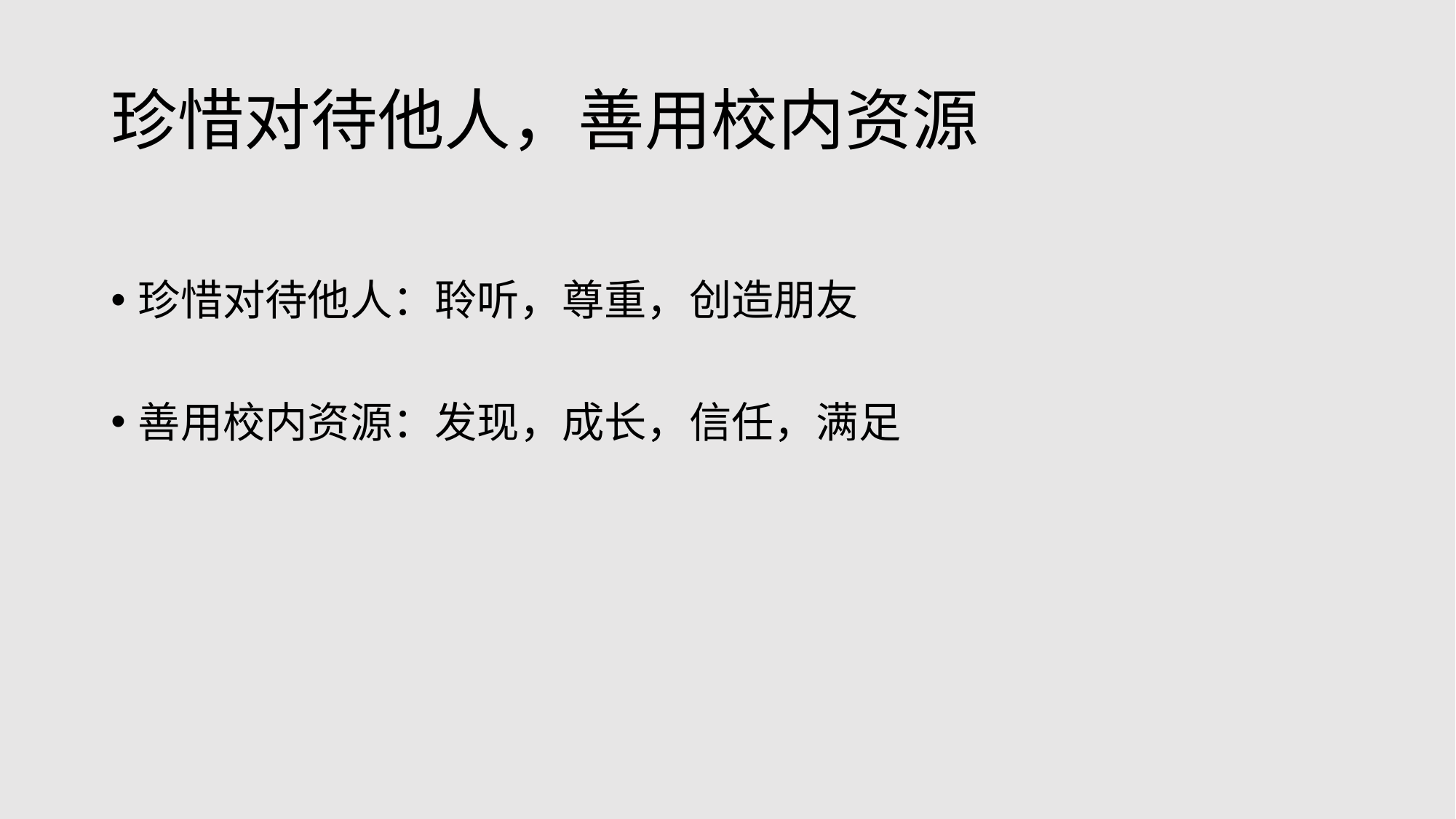

# 珍惜对待他人，善用校内资源
珍惜对待他人：聆听，尊重，创造朋友

善用校内资源：发现，成长，信任，满足